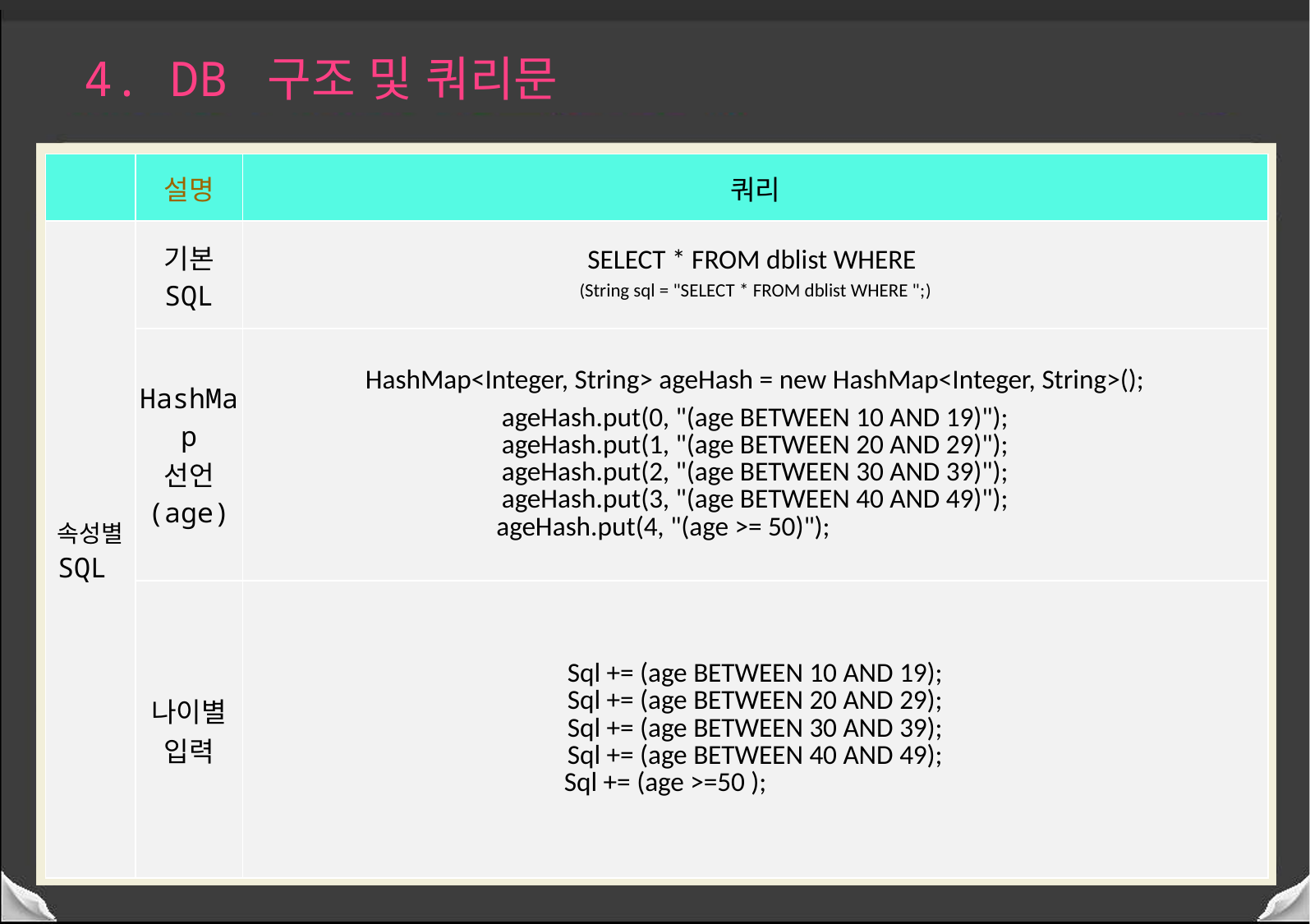

4. DB 구조 및 쿼리문
|  | 설명 | 쿼리 |
| --- | --- | --- |
| 속성별 SQL | 기본 SQL | SELECT \* FROM dblist WHERE (String sql = "SELECT \* FROM dblist WHERE ";) |
|  | HashMap 선언 (age) | HashMap<Integer, String> ageHash = new HashMap<Integer, String>(); ageHash.put(0, "(age BETWEEN 10 AND 19)"); ageHash.put(1, "(age BETWEEN 20 AND 29)"); ageHash.put(2, "(age BETWEEN 30 AND 39)"); ageHash.put(3, "(age BETWEEN 40 AND 49)"); ageHash.put(4, "(age >= 50)"); |
|  | 나이별 입력 | Sql += (age BETWEEN 10 AND 19); Sql += (age BETWEEN 20 AND 29); Sql += (age BETWEEN 30 AND 39); Sql += (age BETWEEN 40 AND 49); Sql += (age >=50 ); |